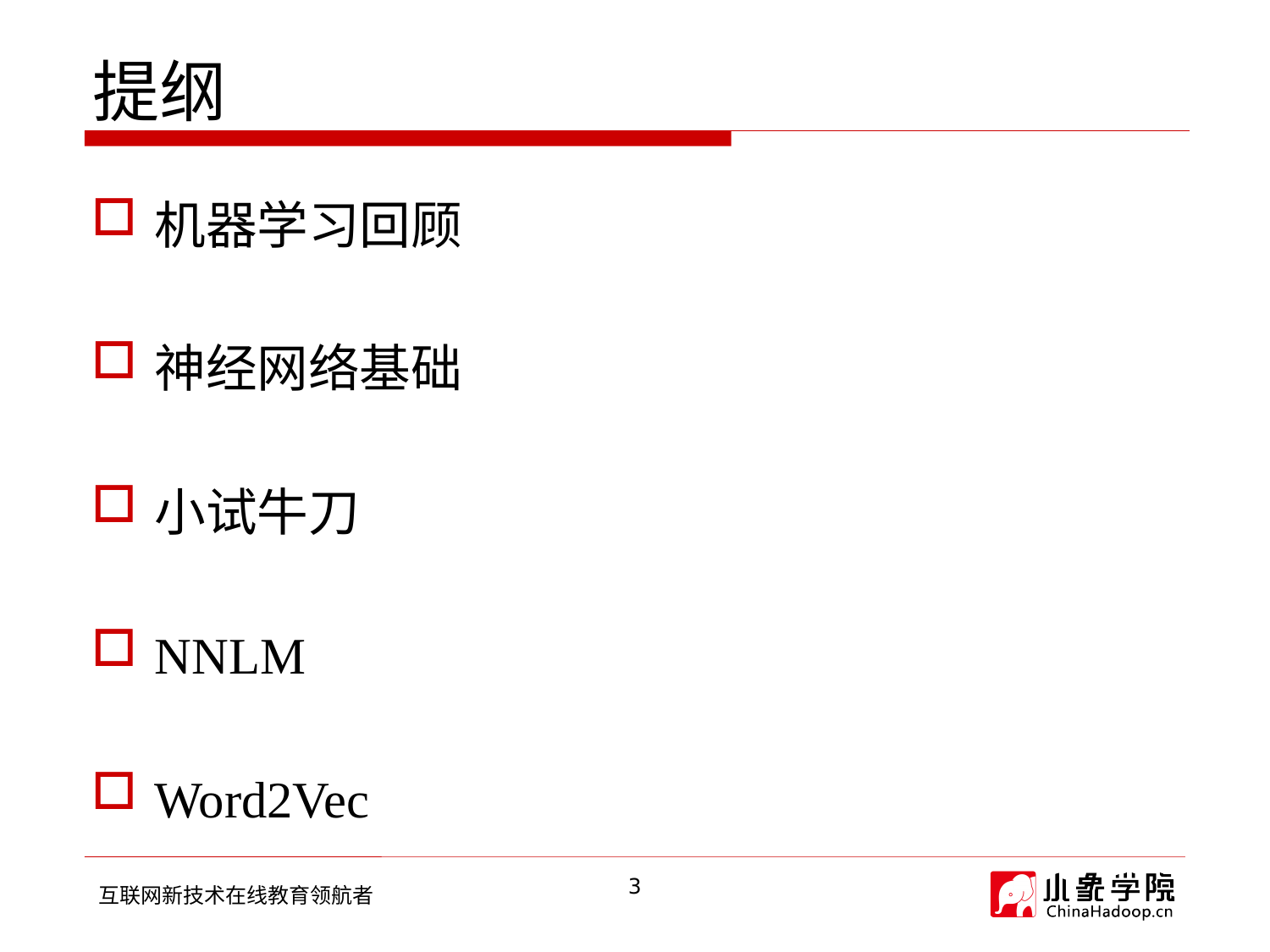

# 提纲
机器学习回顾

神经网络基础

小试牛刀

NNLM

Word2Vec
3